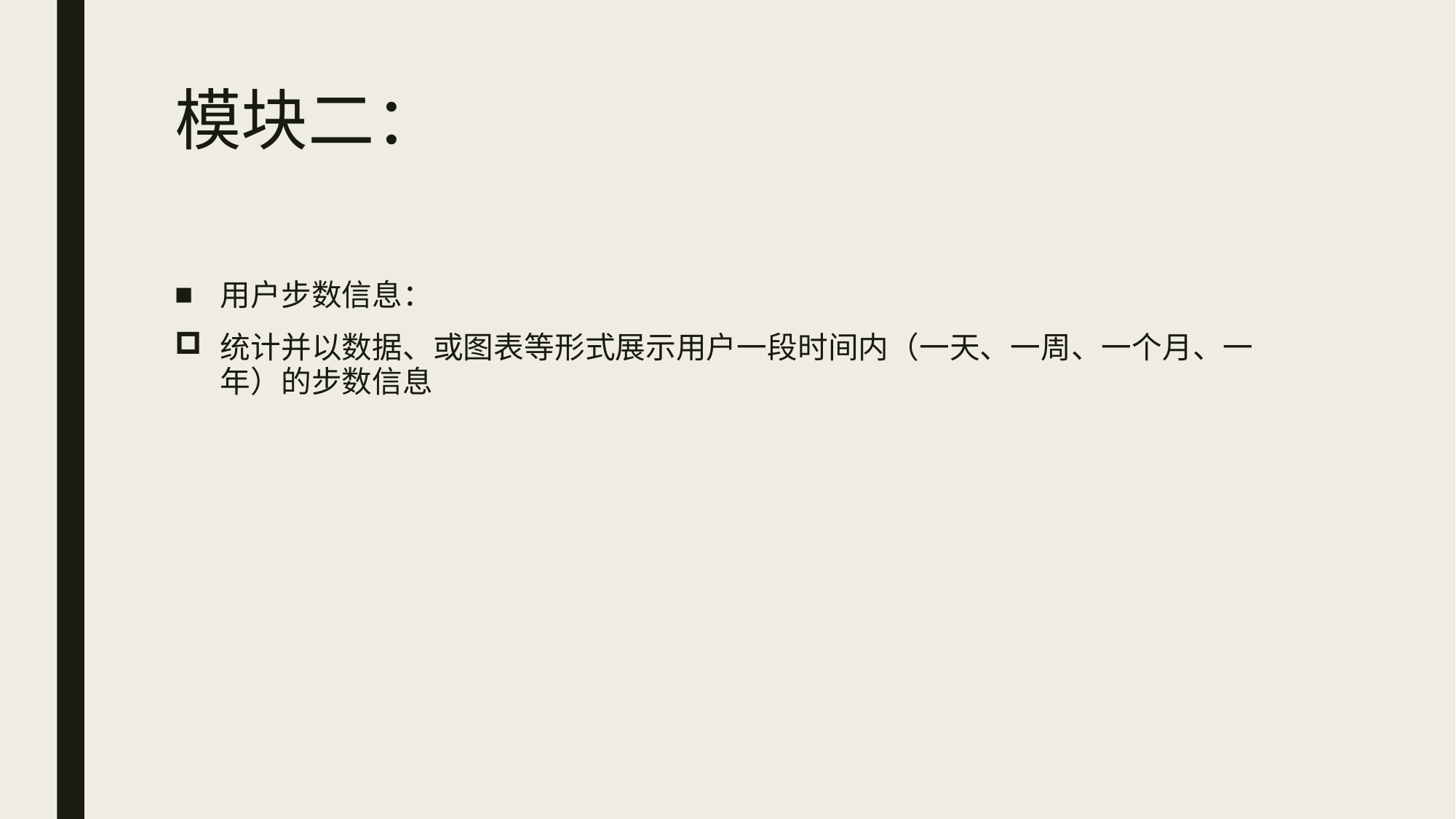

# 模块二：
用户步数信息：
统计并以数据、或图表等形式展示用户一段时间内（一天、一周、一个月、一年）的步数信息